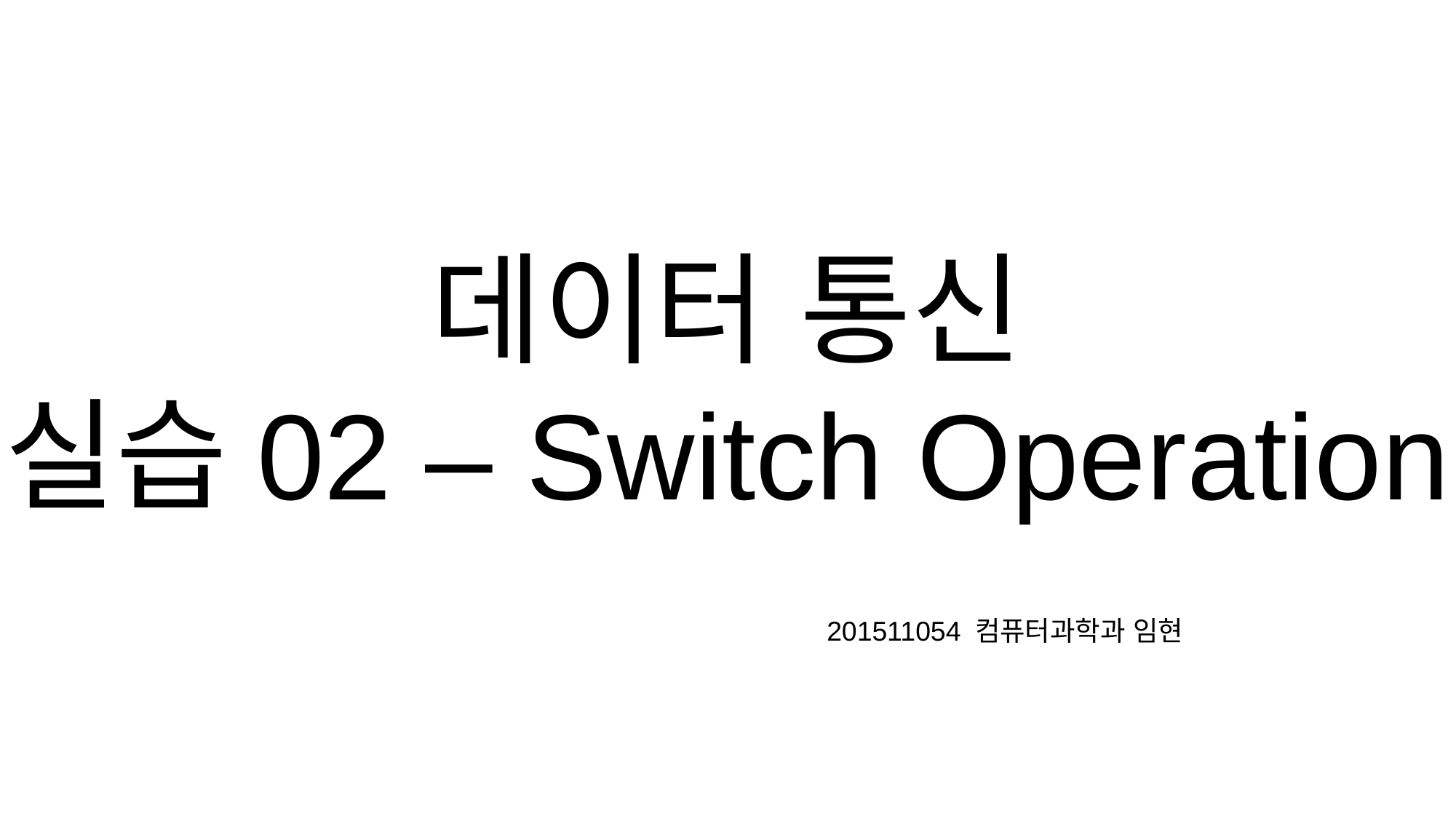

데이터 통신
실습02 – Switch Operation
201511054 컴퓨터과학과 임현